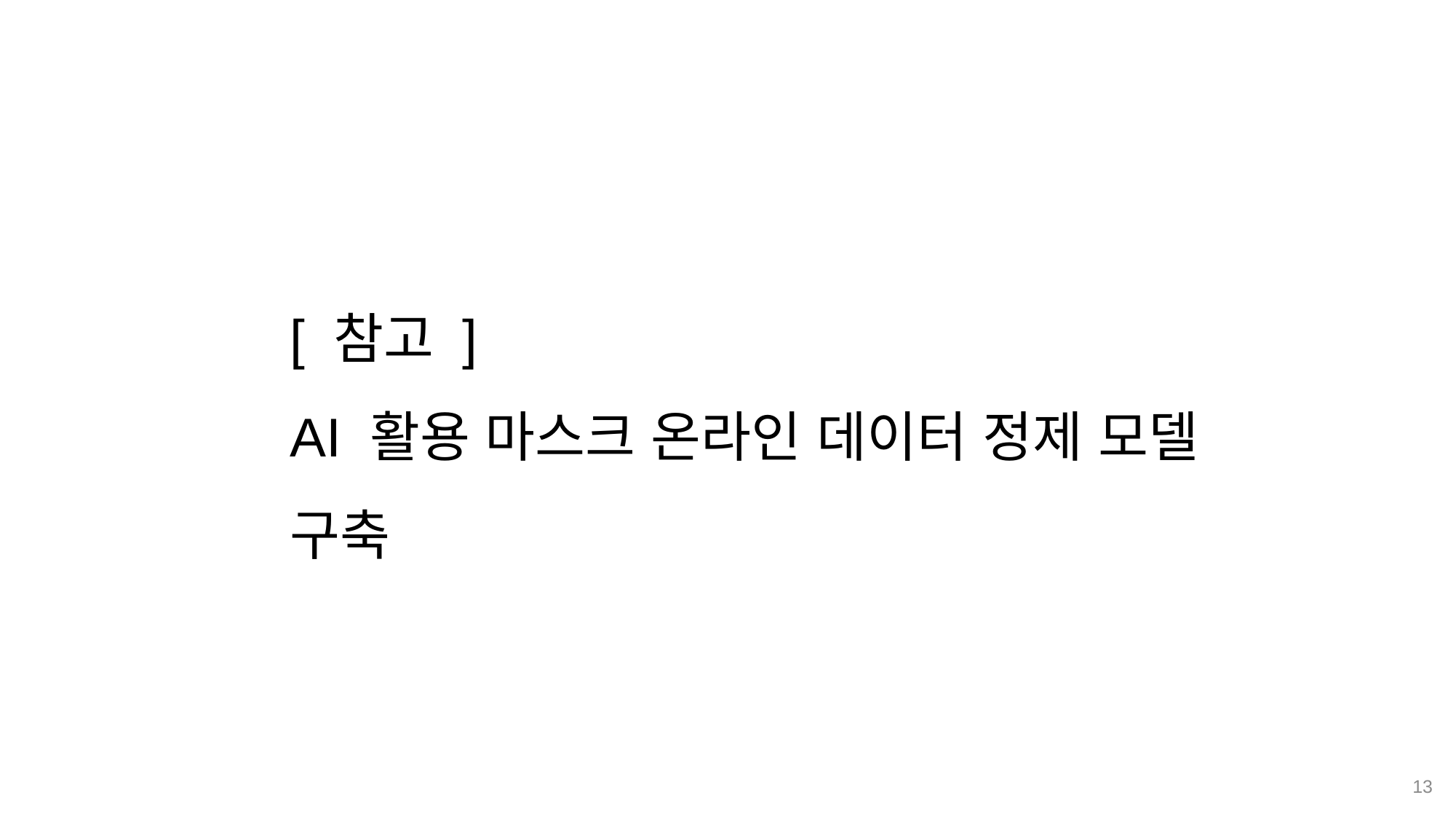

[ 참고 ]
AI 활용 마스크 온라인 데이터 정제 모델 구축
13